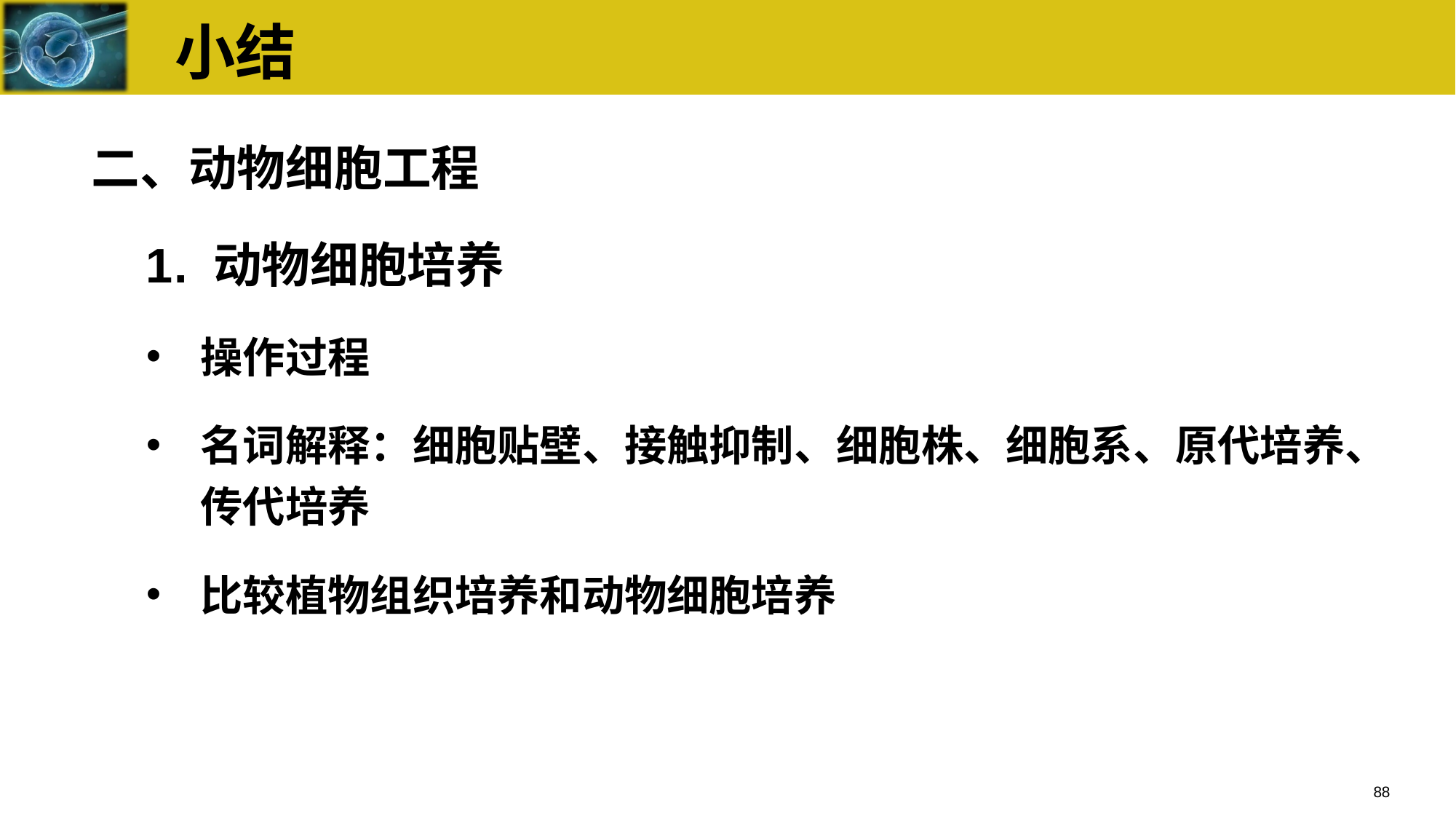

# 小结
二、动物细胞工程
 动物细胞培养
操作过程
名词解释：细胞贴壁、接触抑制、细胞株、细胞系、原代培养、传代培养
比较植物组织培养和动物细胞培养
88